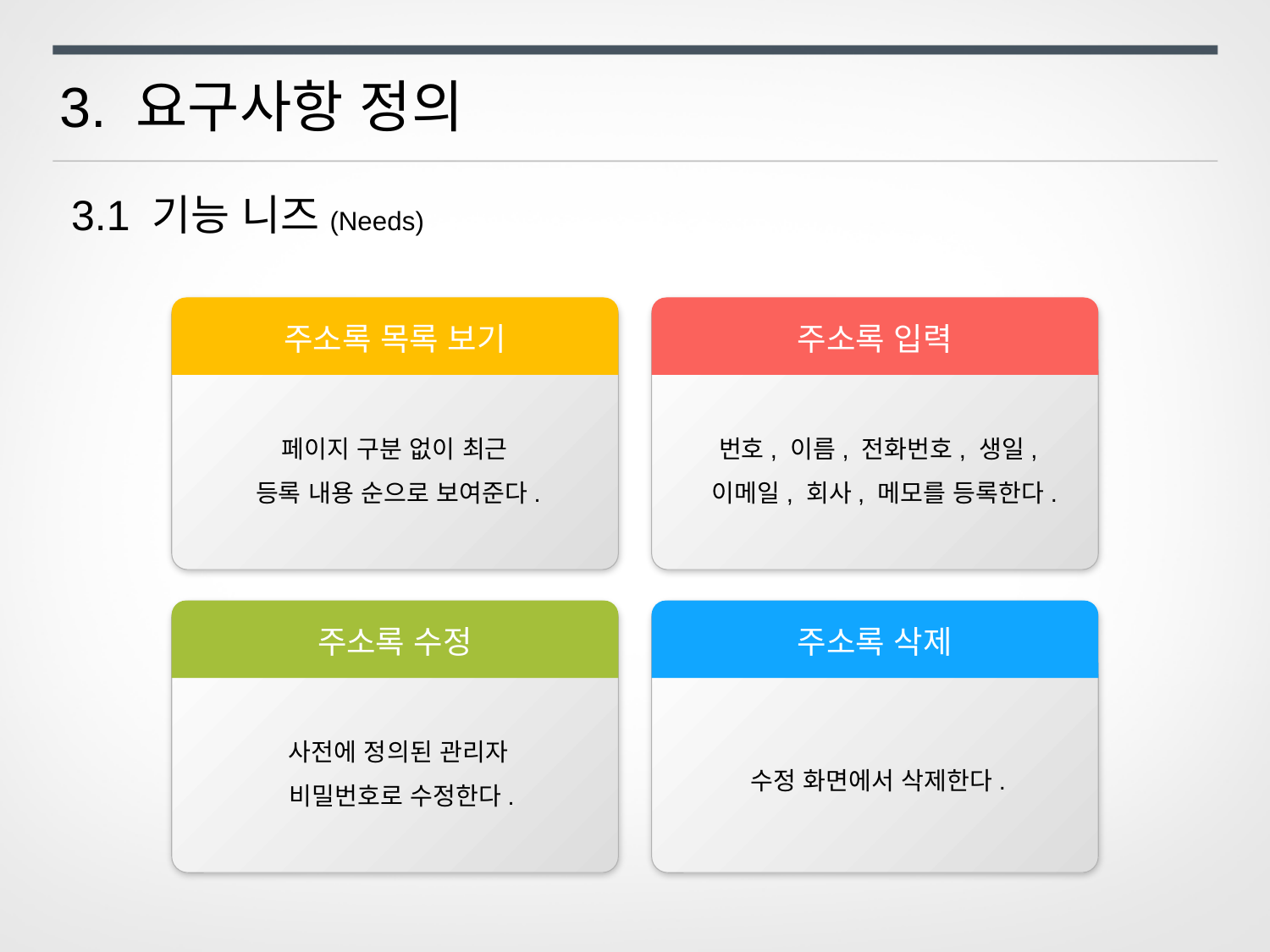

3. 요구사항 정의
3.1 기능 니즈(Needs)
주소록 목록 보기

페이지 구분 없이 최근
등록 내용 순으로 보여준다.
주소록 입력

번호, 이름, 전화번호, 생일,
 이메일, 회사, 메모를 등록한다.
주소록 수정

사전에 정의된 관리자
 비밀번호로 수정한다.
주소록 삭제

수정 화면에서 삭제한다.